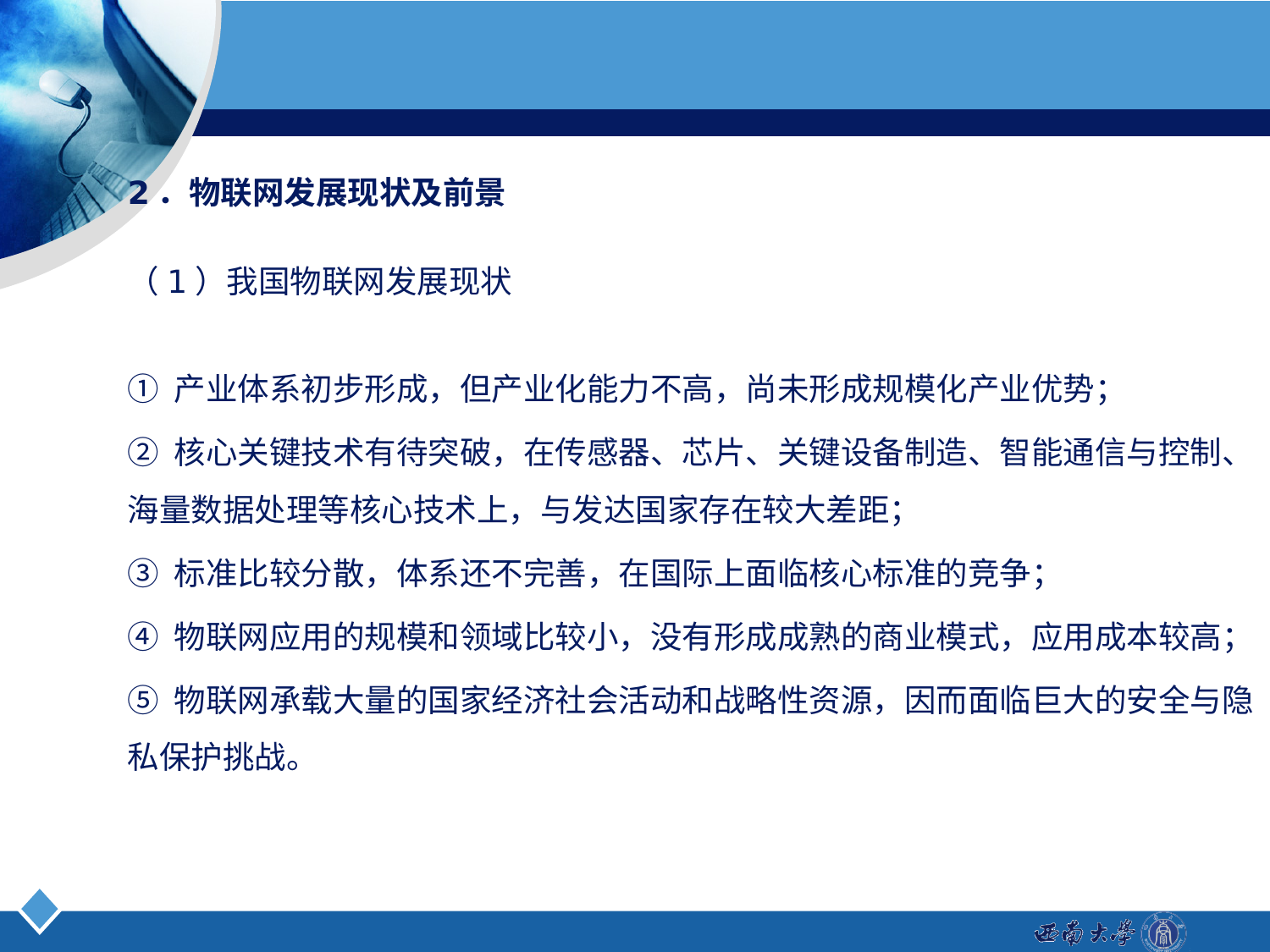

2．物联网发展现状及前景

（1）我国物联网发展现状

① 产业体系初步形成，但产业化能力不高，尚未形成规模化产业优势；
② 核心关键技术有待突破，在传感器、芯片、关键设备制造、智能通信与控制、海量数据处理等核心技术上，与发达国家存在较大差距；
③ 标准比较分散，体系还不完善，在国际上面临核心标准的竞争；
④ 物联网应用的规模和领域比较小，没有形成成熟的商业模式，应用成本较高；
⑤ 物联网承载大量的国家经济社会活动和战略性资源，因而面临巨大的安全与隐私保护挑战。